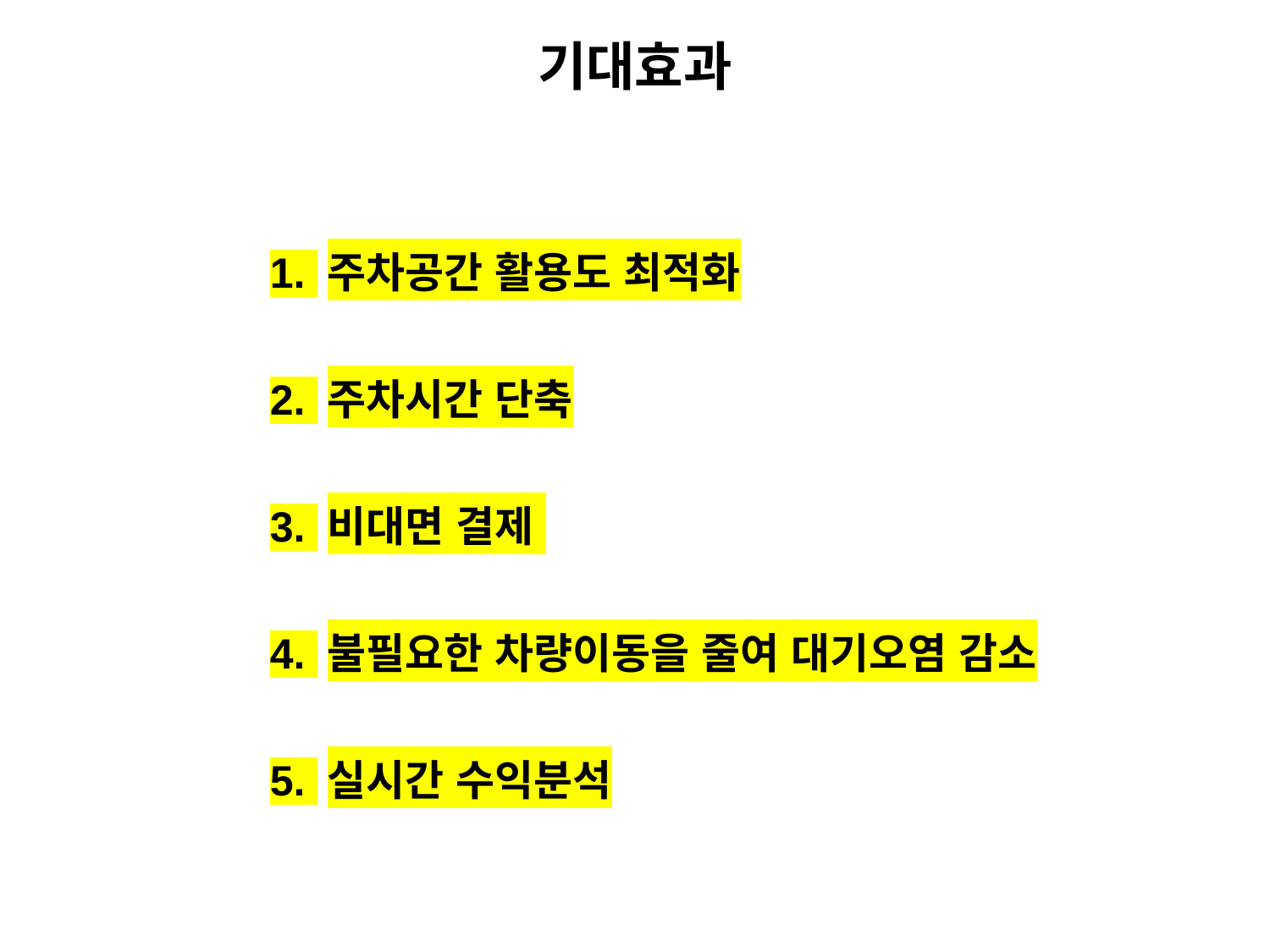

기대효과
1. 주차공간 활용도 최적화
2. 주차시간 단축
3. 비대면 결제
4. 불필요한 차량이동을 줄여 대기오염 감소
5. 실시간 수익분석